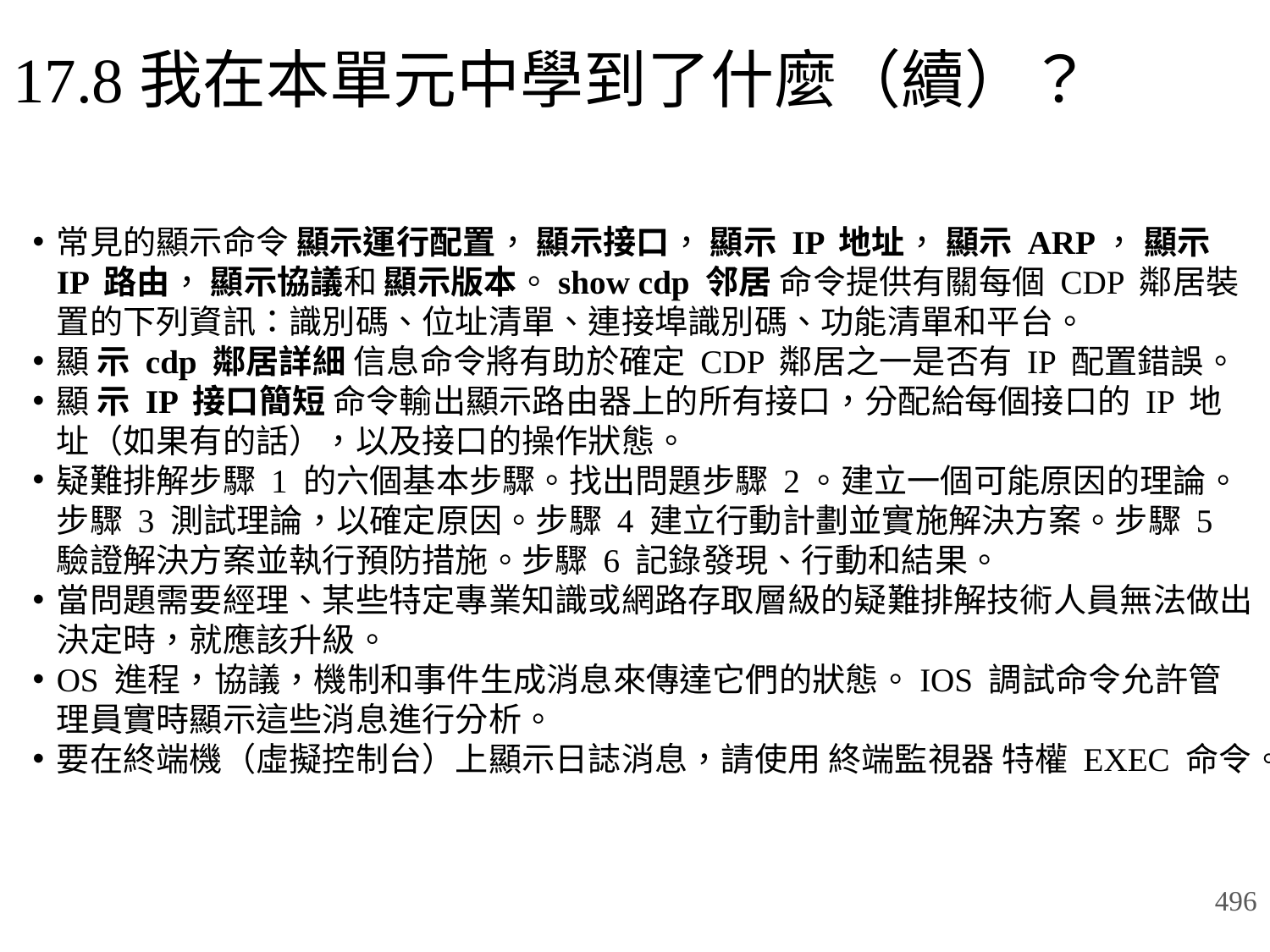

# 17.8我在本單元中學到了什麼（續）？
常見的顯示命令 顯示運行配置， 顯示接口， 顯示 IP 地址， 顯示 ARP， 顯示 IP 路由， 顯示協議和 顯示版本。show cdp 邻居 命令提供有關每個 CDP 鄰居裝置的下列資訊：識別碼、位址清單、連接埠識別碼、功能清單和平台。
顯 示 cdp 鄰居詳細 信息命令將有助於確定 CDP 鄰居之一是否有 IP 配置錯誤。
顯 示 IP 接口簡短 命令輸出顯示路由器上的所有接口，分配給每個接口的 IP 地址（如果有的話），以及接口的操作狀態。
疑難排解步驟 1 的六個基本步驟。找出問題步驟 2。建立一個可能原因的理論。 步驟 3 測試理論，以確定原因。步驟 4 建立行動計劃並實施解決方案。步驟 5 驗證解決方案並執行預防措施。步驟 6 記錄發現、行動和結果。
當問題需要經理、某些特定專業知識或網路存取層級的疑難排解技術人員無法做出決定時，就應該升級。
OS 進程，協議，機制和事件生成消息來傳達它們的狀態。IOS 調試命令允許管理員實時顯示這些消息進行分析。
要在終端機（虛擬控制台）上顯示日誌消息，請使用 終端監視器 特權 EXEC 命令。

496